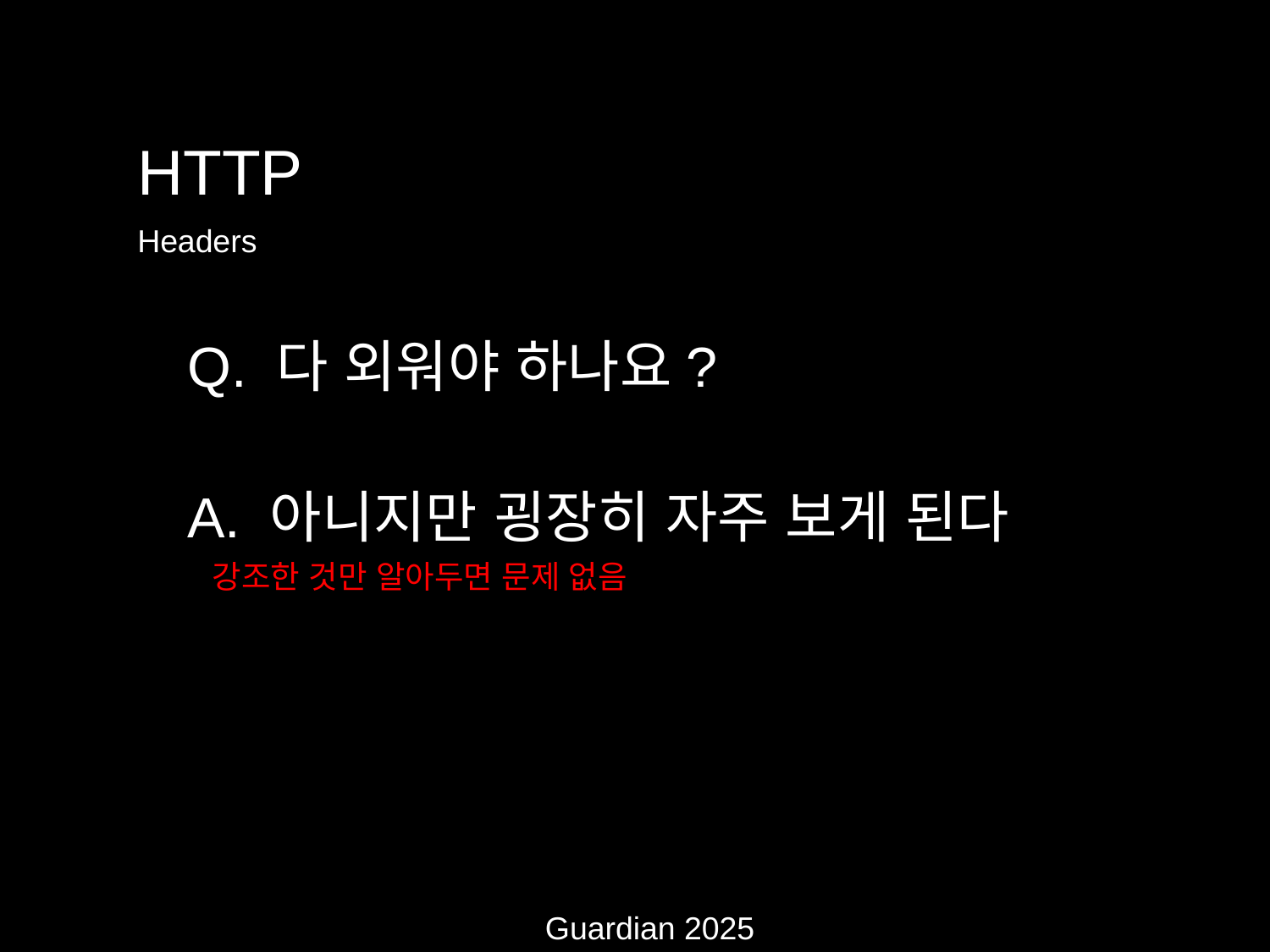

HTTP
Headers
Q. 다 외워야 하나요?
A. 아니지만 굉장히 자주 보게 된다
강조한 것만 알아두면 문제 없음

Guardian 2025